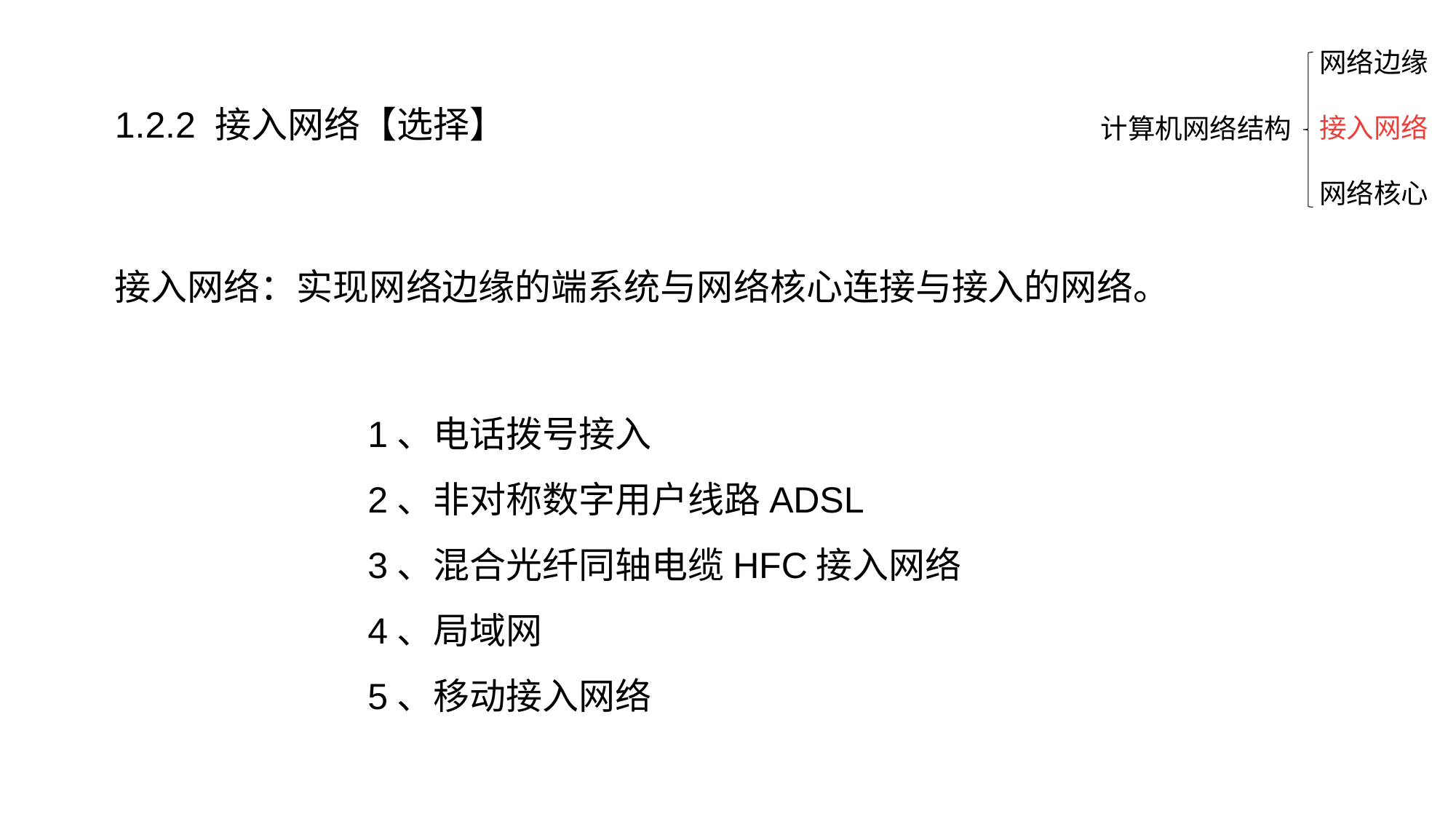

网络边缘

接入网络

网络核心

1.2.2 接入网络【选择】
计算机网络结构

接入网络：实现网络边缘的端系统与网络核心连接与接入的网络。
1、电话拨号接入
2、非对称数字用户线路ADSL
3、混合光纤同轴电缆HFC接入网络
4、局域网
5、移动接入网络